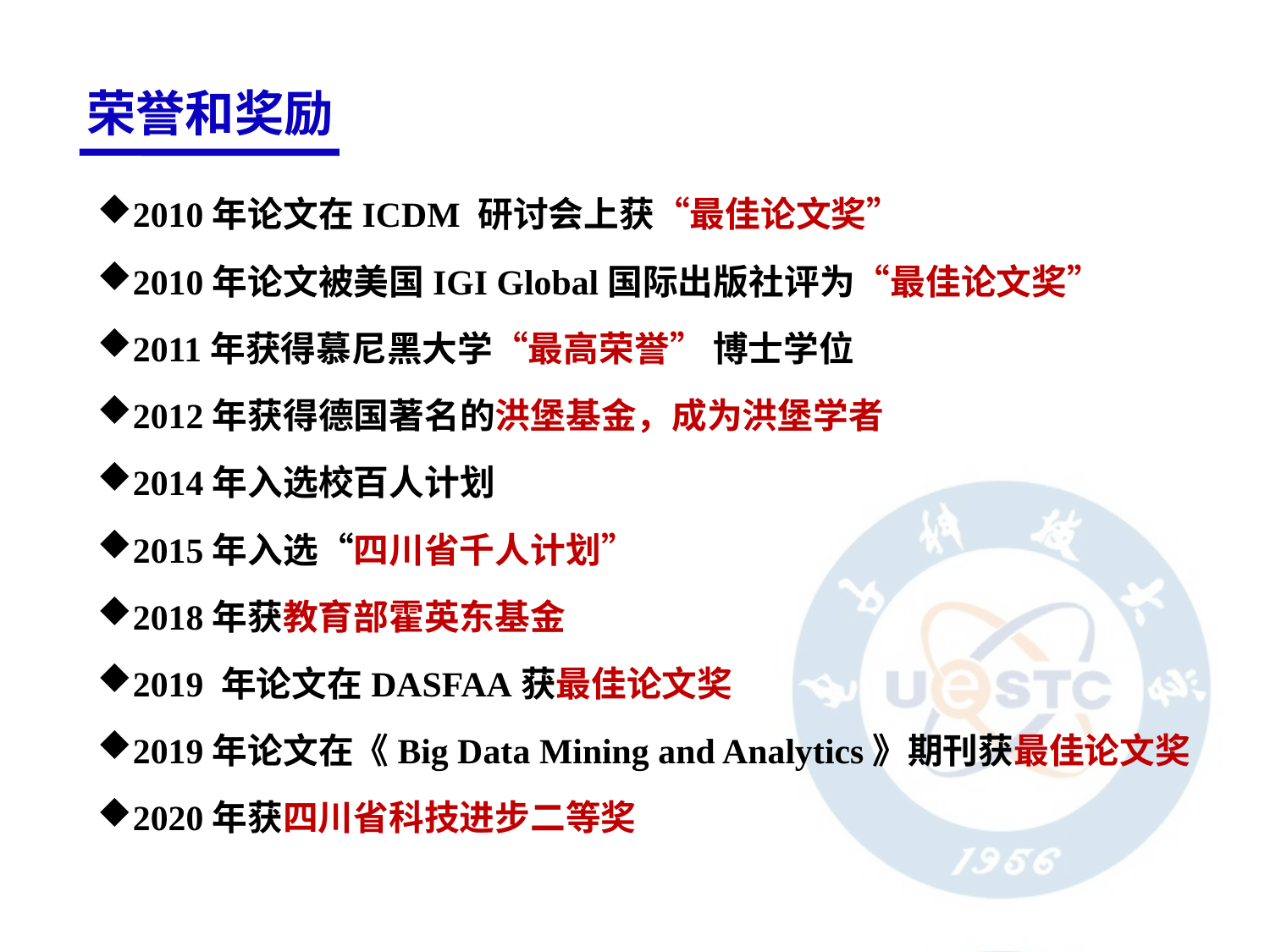

荣誉和奖励

2010年论文在ICDM 研讨会上获“最佳论文奖”
2010年论文被美国IGI Global国际出版社评为“最佳论文奖”
2011年获得慕尼黑大学“最高荣誉” 博士学位
2012年获得德国著名的洪堡基金，成为洪堡学者
2014年入选校百人计划
2015年入选“四川省千人计划”
2018年获教育部霍英东基金
2019 年论文在DASFAA获最佳论文奖
2019年论文在《Big Data Mining and Analytics》期刊获最佳论文奖
2020年获四川省科技进步二等奖